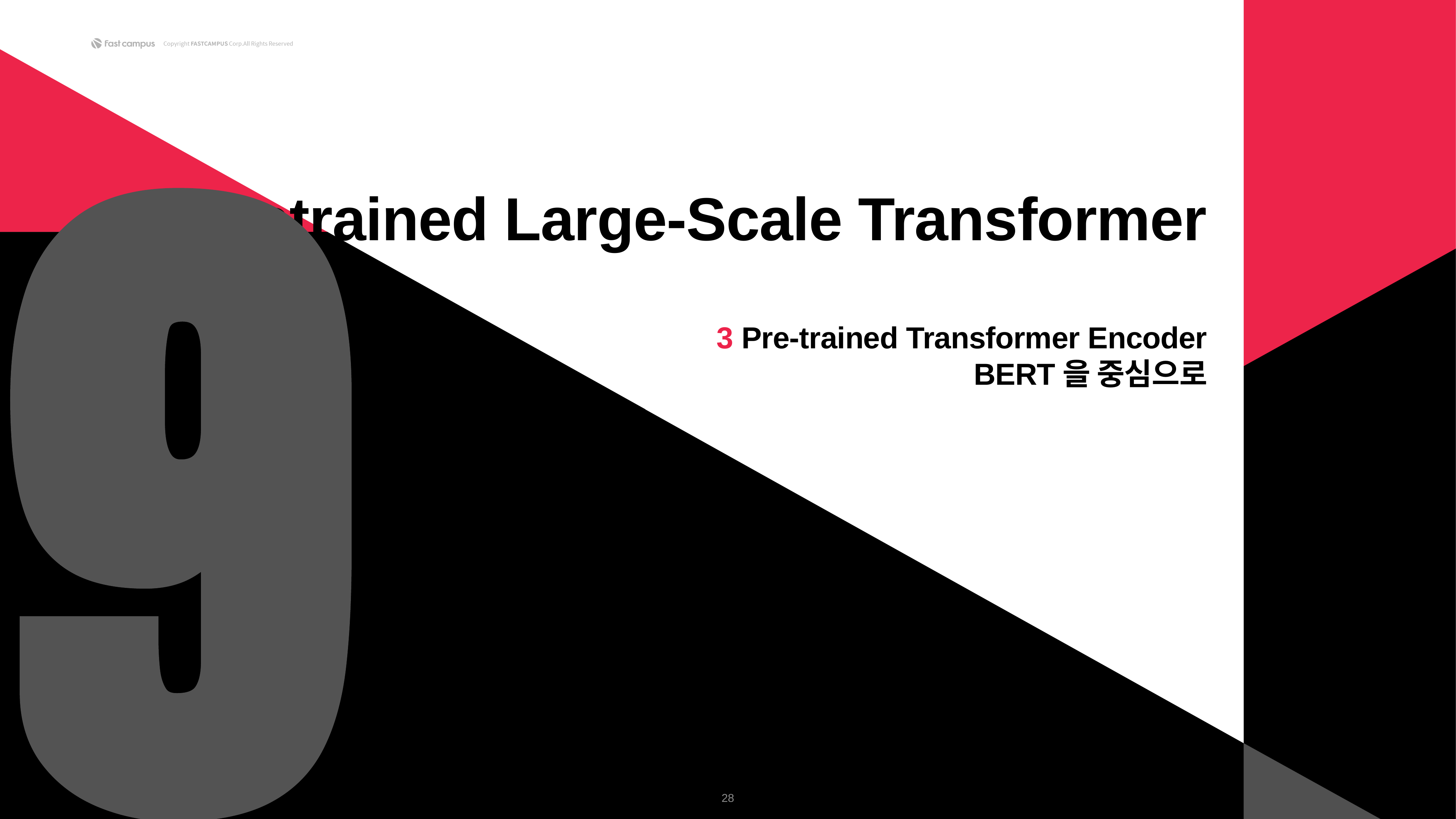

9
Pretrained Large-Scale Transformer

3 Pre-trained Transformer Encoder
BERT을 중심으로

28